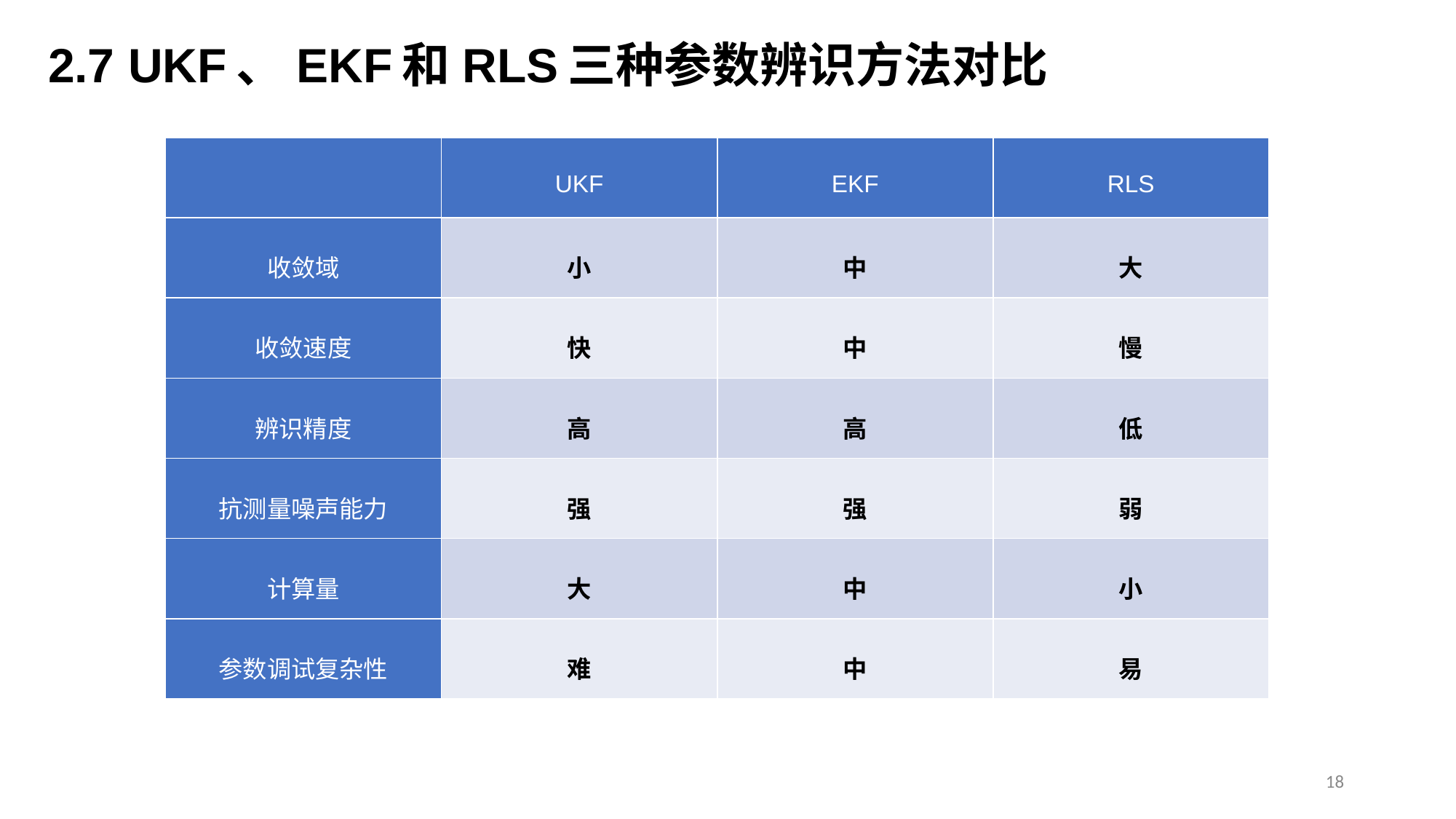

# 2.7 UKF、EKF和RLS三种参数辨识方法对比
|  | UKF | EKF | RLS |
| --- | --- | --- | --- |
| 收敛域 | 小 | 中 | 大 |
| 收敛速度 | 快 | 中 | 慢 |
| 辨识精度 | 高 | 高 | 低 |
| 抗测量噪声能力 | 强 | 强 | 弱 |
| 计算量 | 大 | 中 | 小 |
| 参数调试复杂性 | 难 | 中 | 易 |
18